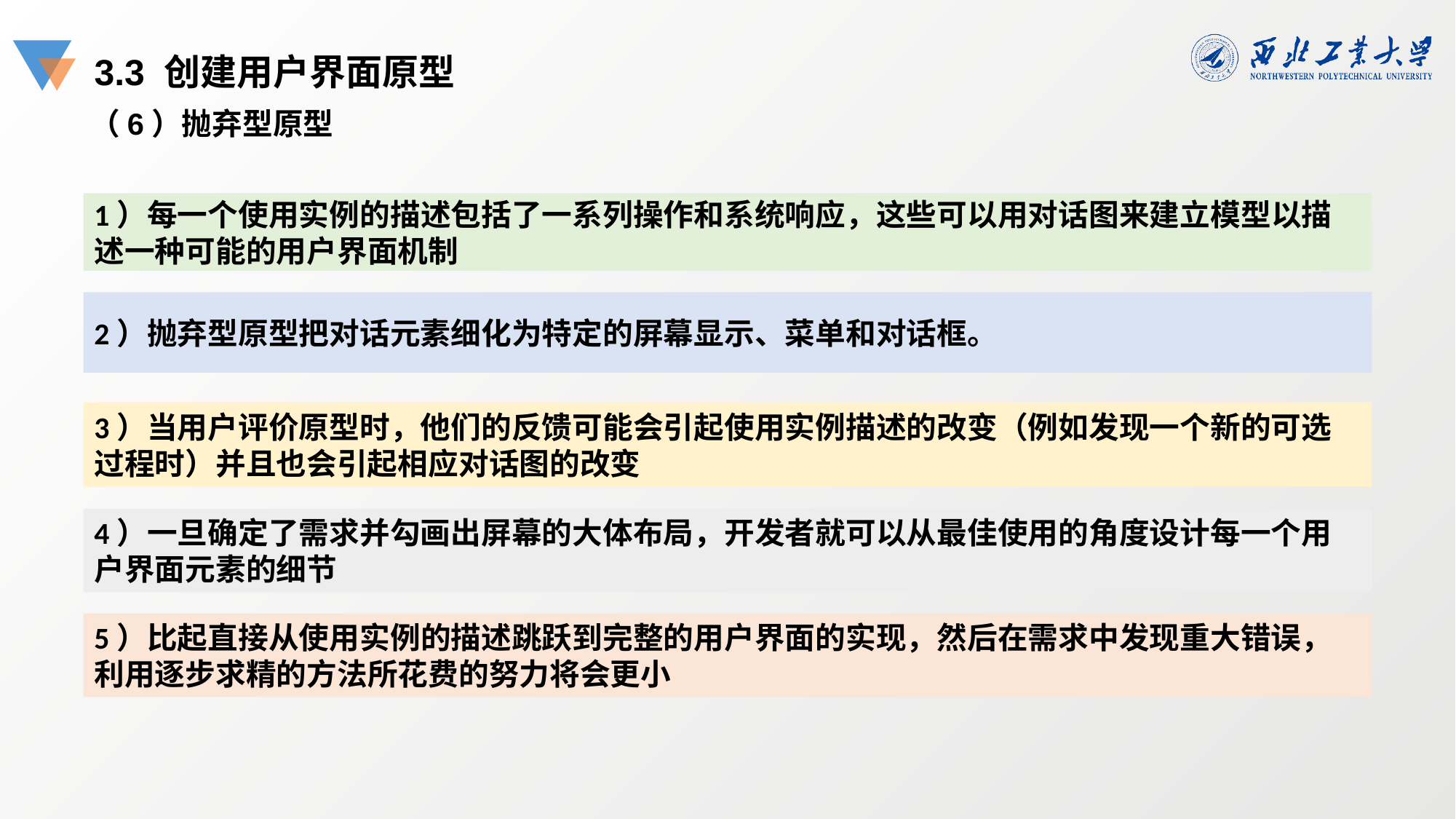

3.3 创建用户界面原型
（6）抛弃型原型
1）每一个使用实例的描述包括了一系列操作和系统响应，这些可以用对话图来建立模型以描述一种可能的用户界面机制
2）抛弃型原型把对话元素细化为特定的屏幕显示、菜单和对话框。
3）当用户评价原型时，他们的反馈可能会引起使用实例描述的改变（例如发现一个新的可选过程时）并且也会引起相应对话图的改变
4）一旦确定了需求并勾画出屏幕的大体布局，开发者就可以从最佳使用的角度设计每一个用户界面元素的细节
5）比起直接从使用实例的描述跳跃到完整的用户界面的实现，然后在需求中发现重大错误，利用逐步求精的方法所花费的努力将会更小
24